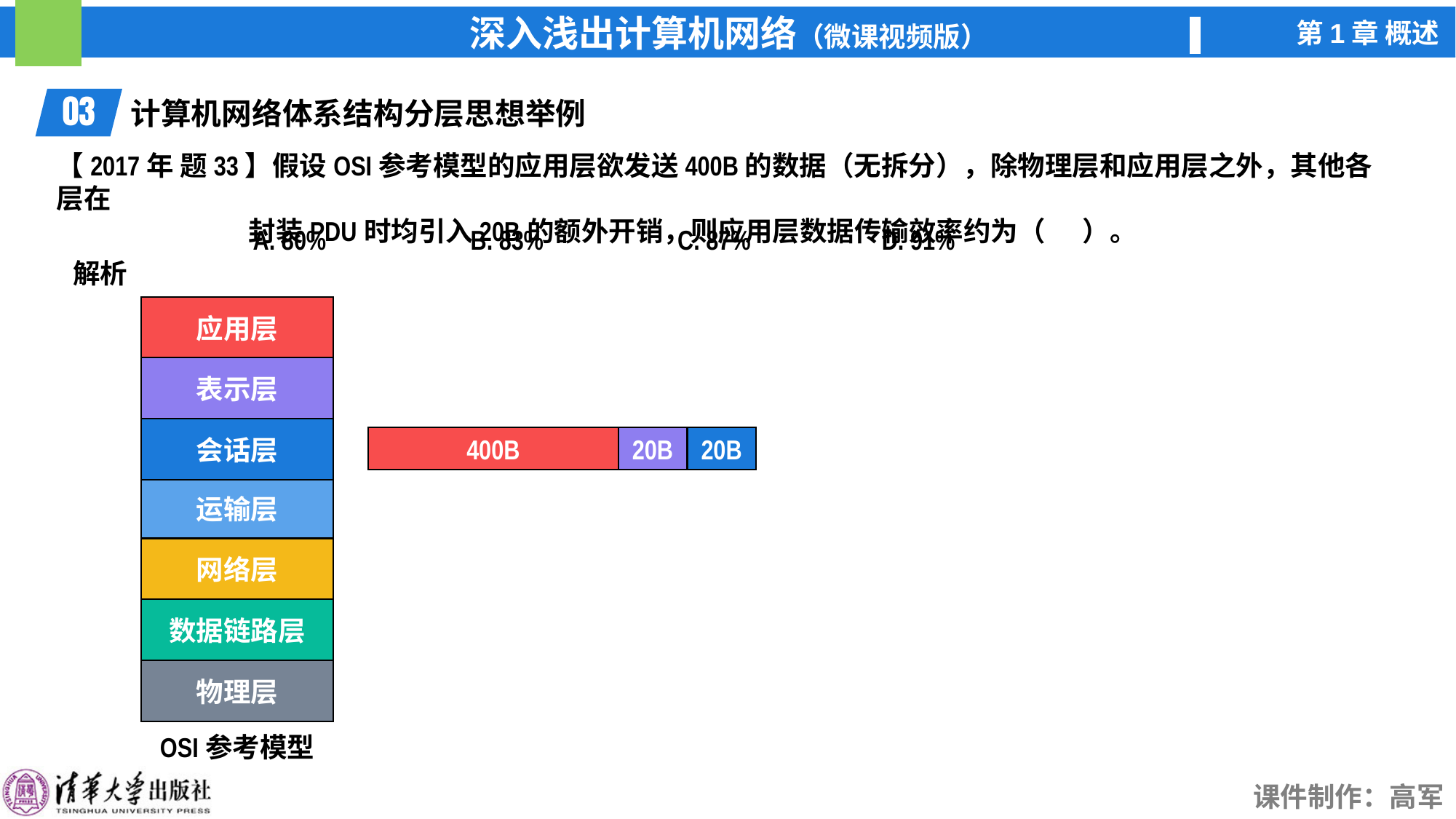

03
计算机网络体系结构分层思想举例
【2017年 题33】假设OSI参考模型的应用层欲发送400B的数据（无拆分），除物理层和应用层之外，其他各层在
                              封装PDU时均引入20B的额外开销，则应用层数据传输效率约为（      ）。
A. 80%
B. 83%
C. 87%
D. 91%
解析
应用层
表示层
会话层
运输层
网络层
数据链路层
物理层
OSI参考模型
400B
20B
20B